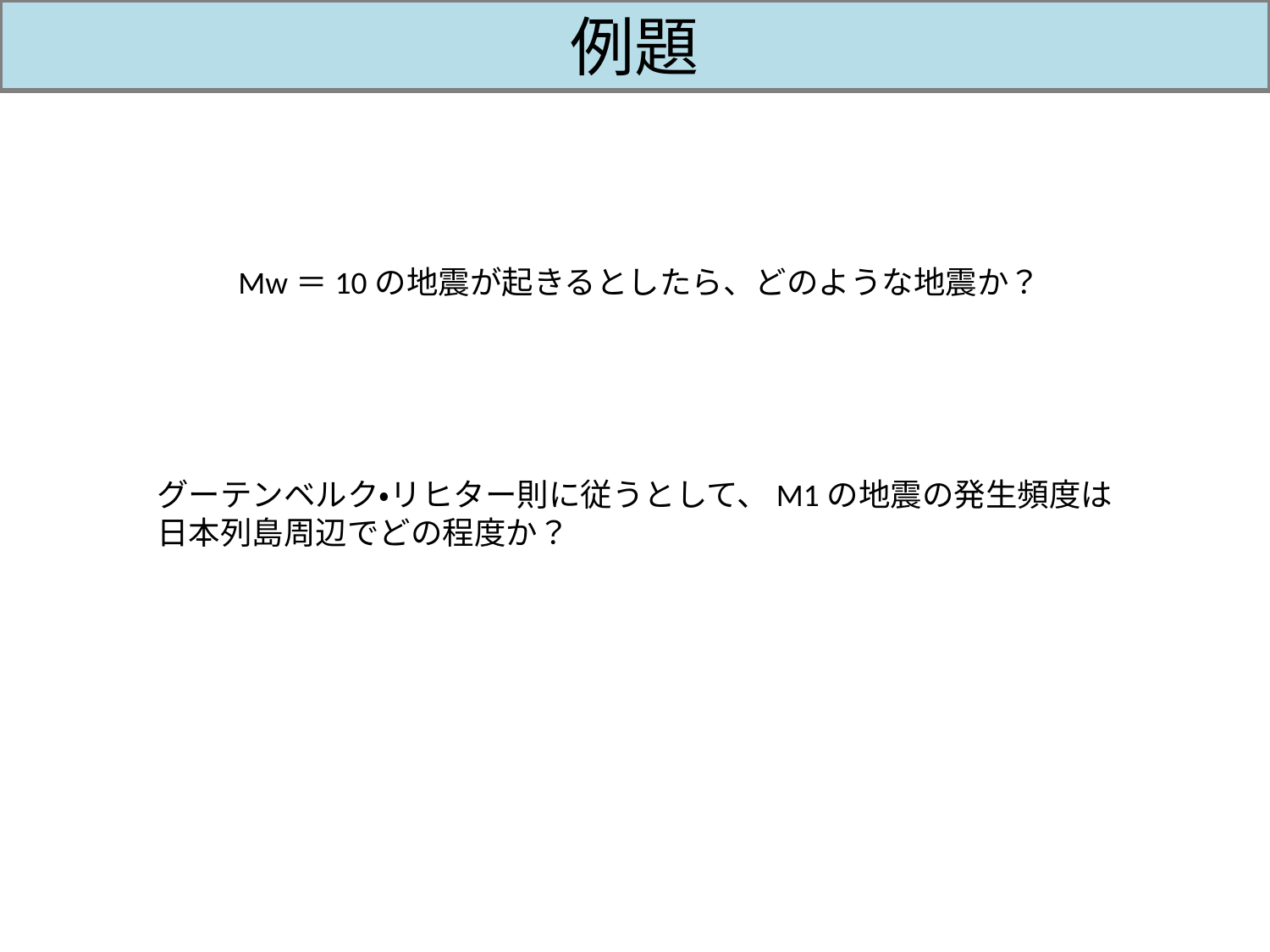

# 例題
Mw＝10の地震が起きるとしたら、どのような地震か？
グーテンベルク・リヒター則に従うとして、M1の地震の発生頻度は
日本列島周辺でどの程度か？